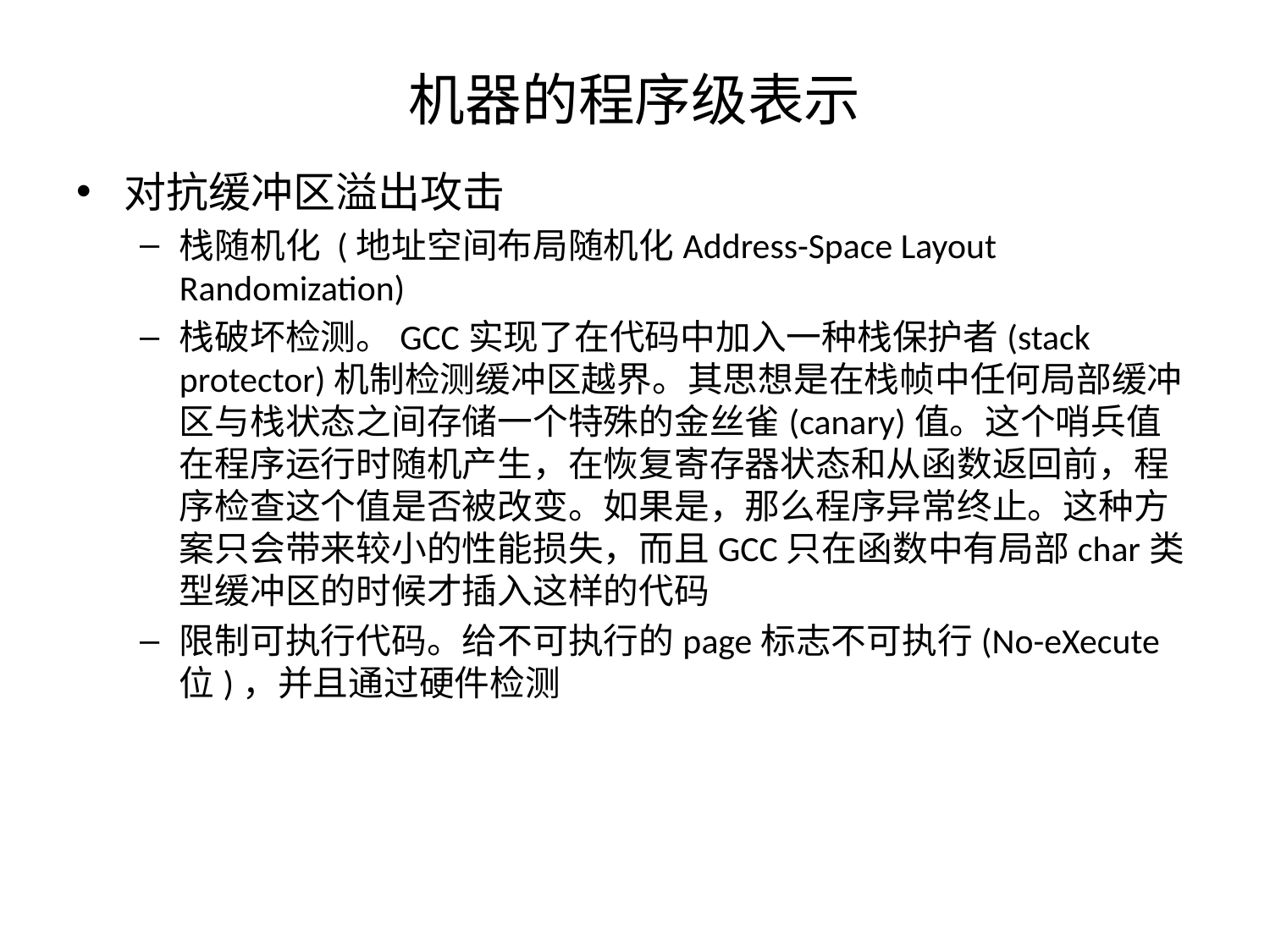

# 机器的程序级表示
对抗缓冲区溢出攻击
栈随机化 (地址空间布局随机化Address-Space Layout Randomization)
栈破坏检测。GCC实现了在代码中加入一种栈保护者(stack protector)机制检测缓冲区越界。其思想是在栈帧中任何局部缓冲区与栈状态之间存储一个特殊的金丝雀(canary)值。这个哨兵值在程序运行时随机产生，在恢复寄存器状态和从函数返回前，程序检查这个值是否被改变。如果是，那么程序异常终止。这种方案只会带来较小的性能损失，而且GCC只在函数中有局部char类型缓冲区的时候才插入这样的代码
限制可执行代码。给不可执行的page标志不可执行(No-eXecute位)，并且通过硬件检测